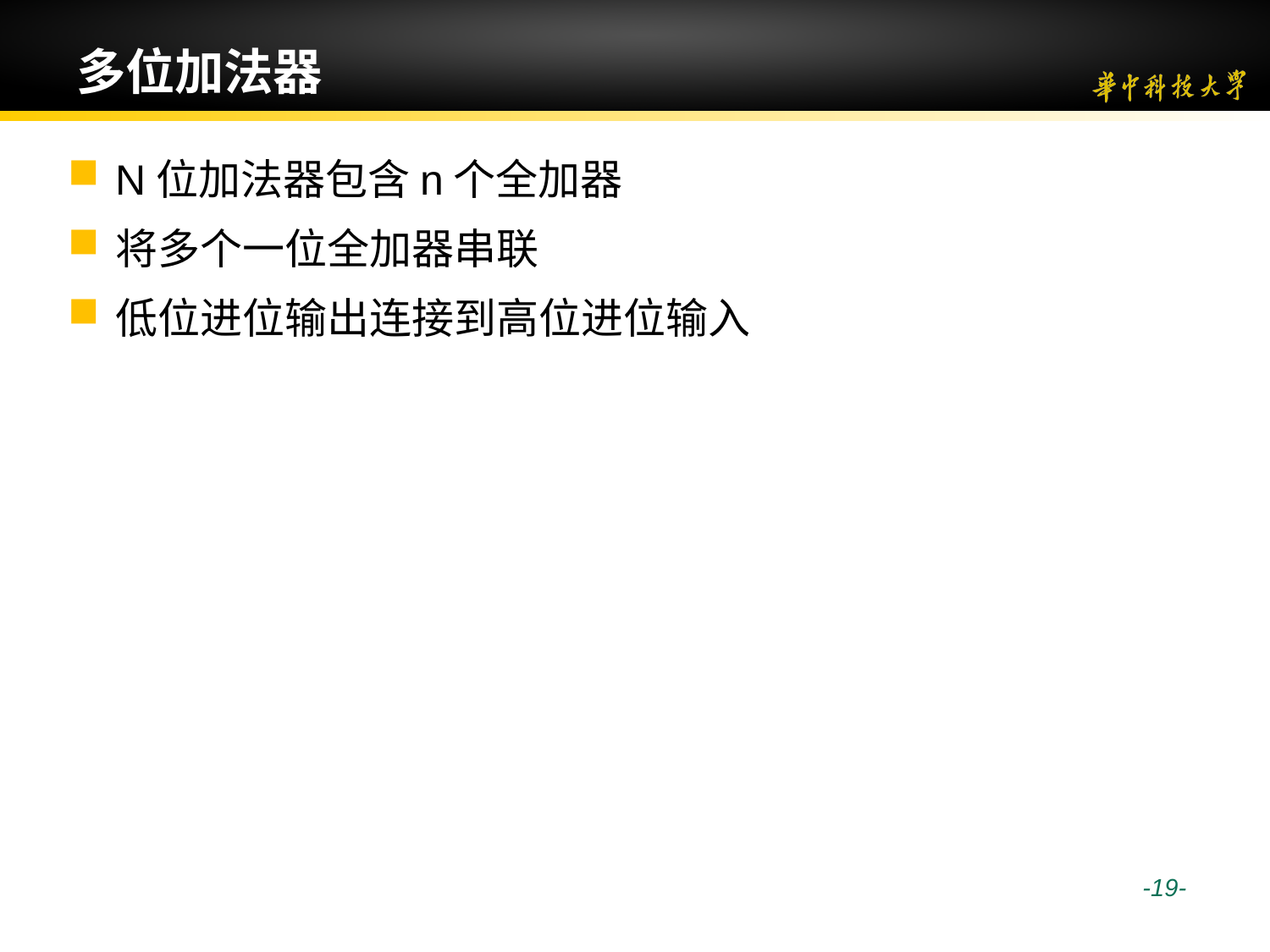

# 多位加法器
N位加法器包含n个全加器
将多个一位全加器串联
低位进位输出连接到高位进位输入

 -19-